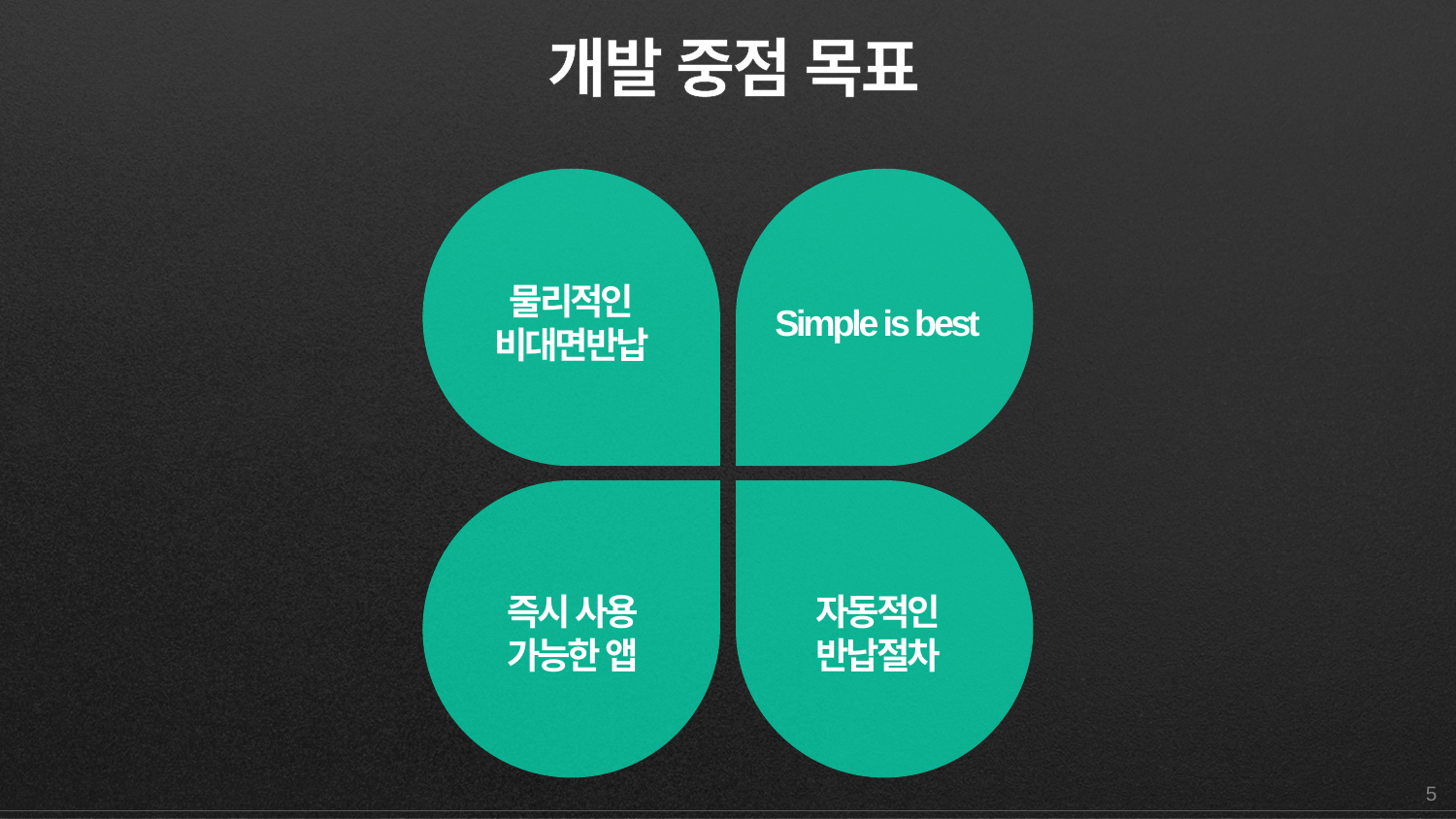

개발 중점 목표

물리적인
비대면반납
Simple is best

즉시 사용
가능한 앱
자동적인
반납절차